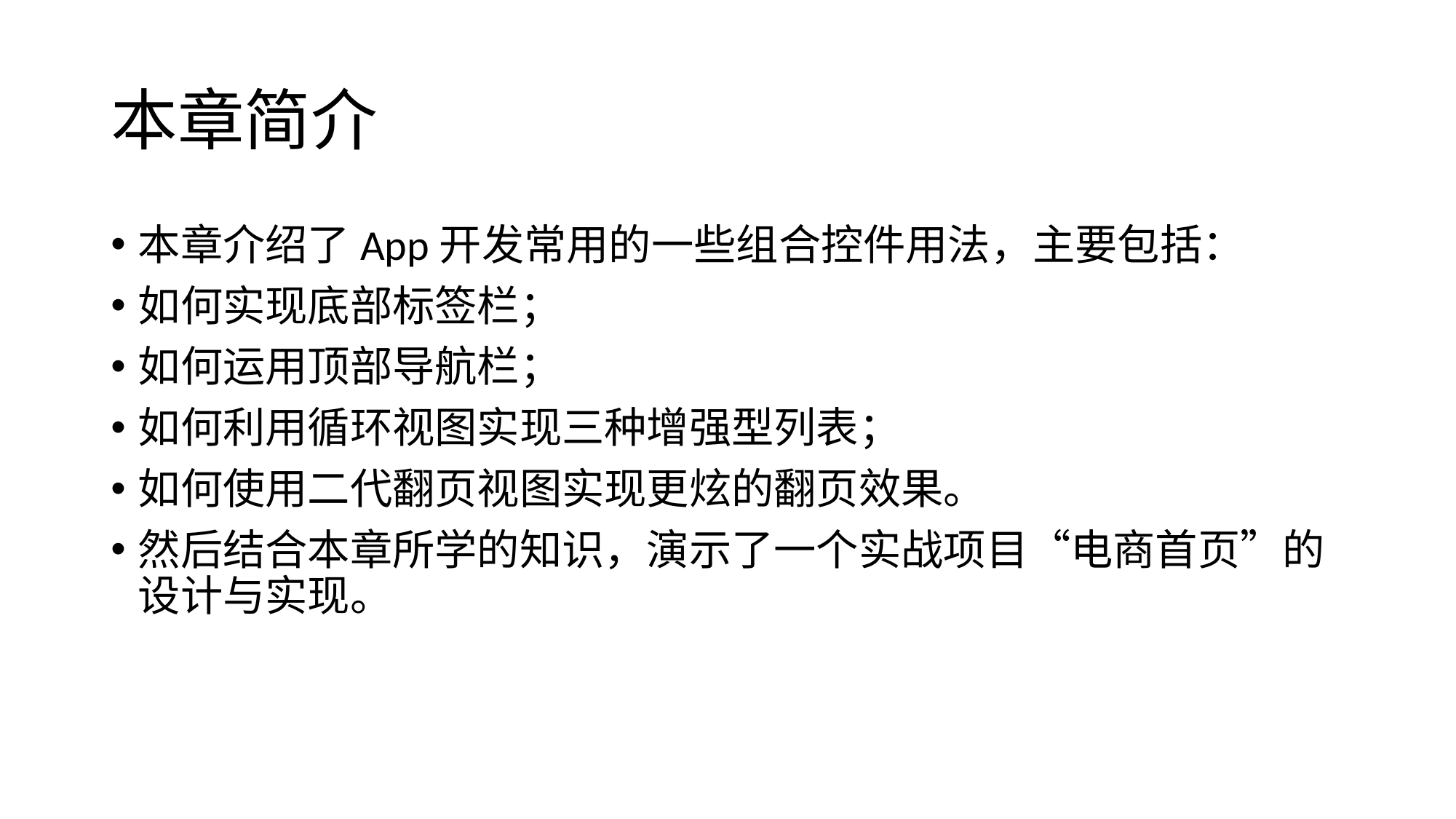

# 本章简介
本章介绍了App开发常用的一些组合控件用法，主要包括：
如何实现底部标签栏；
如何运用顶部导航栏；
如何利用循环视图实现三种增强型列表；
如何使用二代翻页视图实现更炫的翻页效果。
然后结合本章所学的知识，演示了一个实战项目“电商首页”的设计与实现。